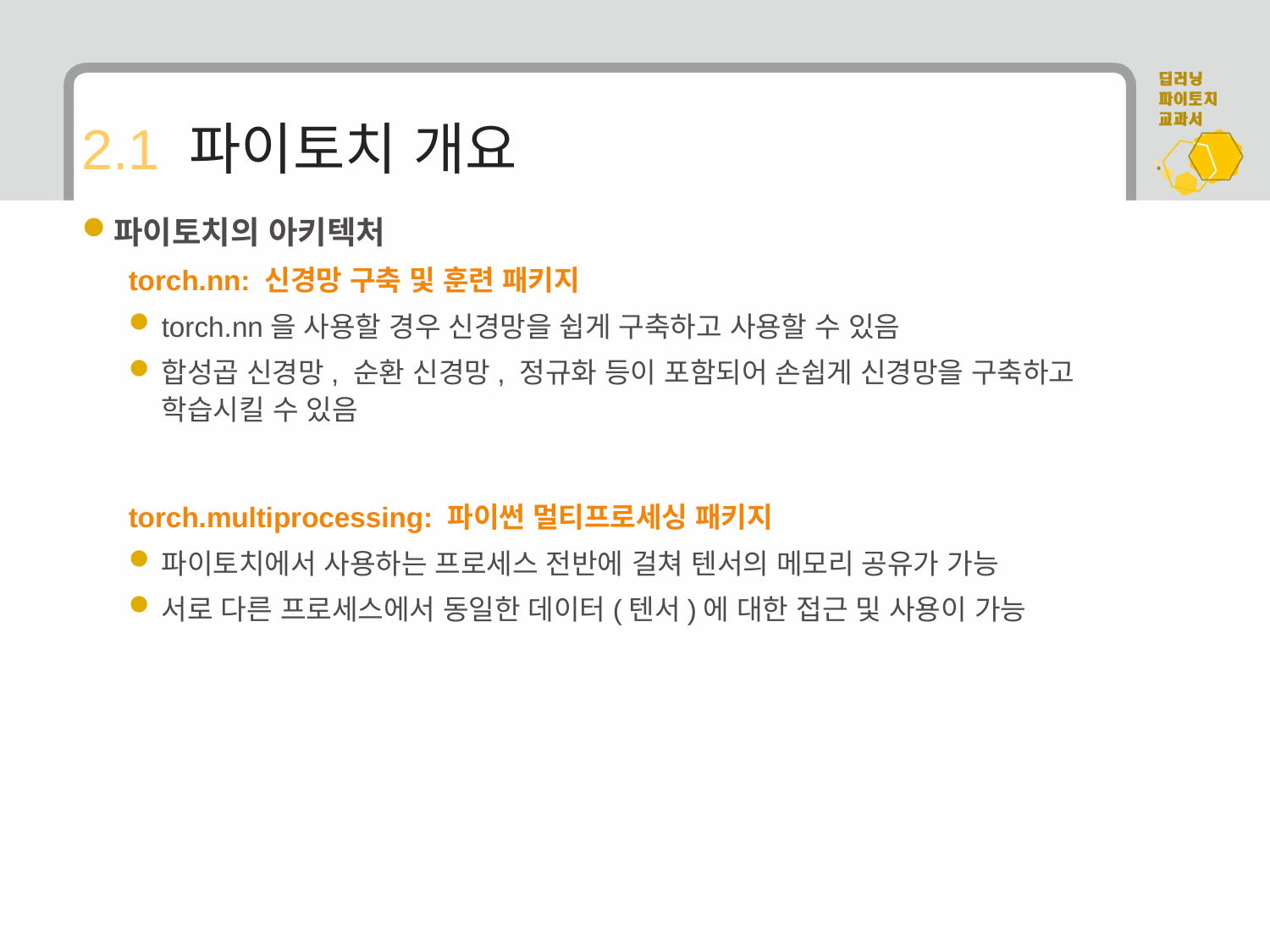

# 2.1 파이토치 개요
파이토치의 아키텍처
torch.nn: 신경망 구축 및 훈련 패키지
torch.nn을 사용할 경우 신경망을 쉽게 구축하고 사용할 수 있음
합성곱 신경망, 순환 신경망, 정규화 등이 포함되어 손쉽게 신경망을 구축하고 학습시킬 수 있음

torch.multiprocessing: 파이썬 멀티프로세싱 패키지
파이토치에서 사용하는 프로세스 전반에 걸쳐 텐서의 메모리 공유가 가능
서로 다른 프로세스에서 동일한 데이터(텐서)에 대한 접근 및 사용이 가능